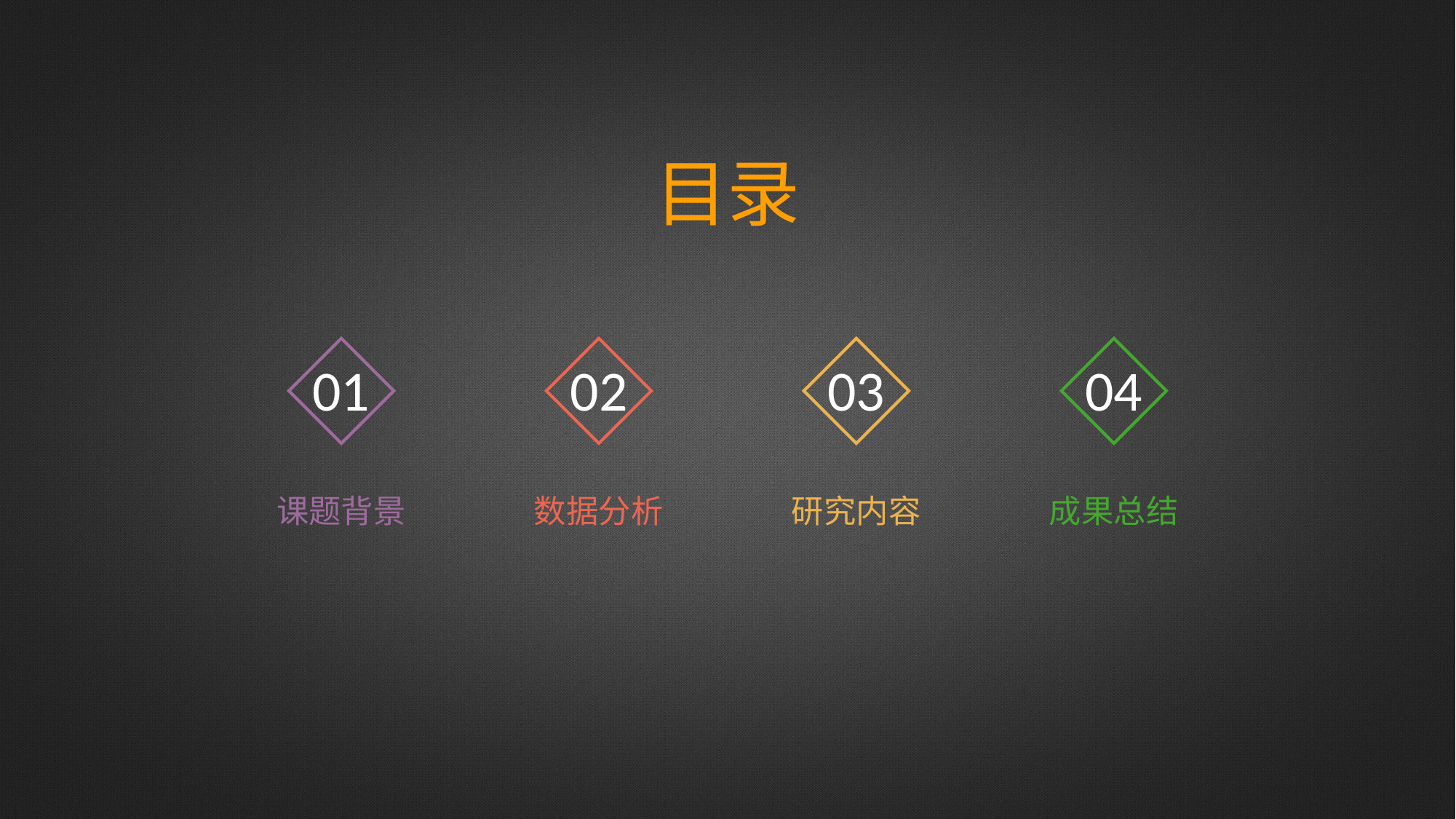

目录

01

02

03

04
课题背景
数据分析
研究内容
成果总结